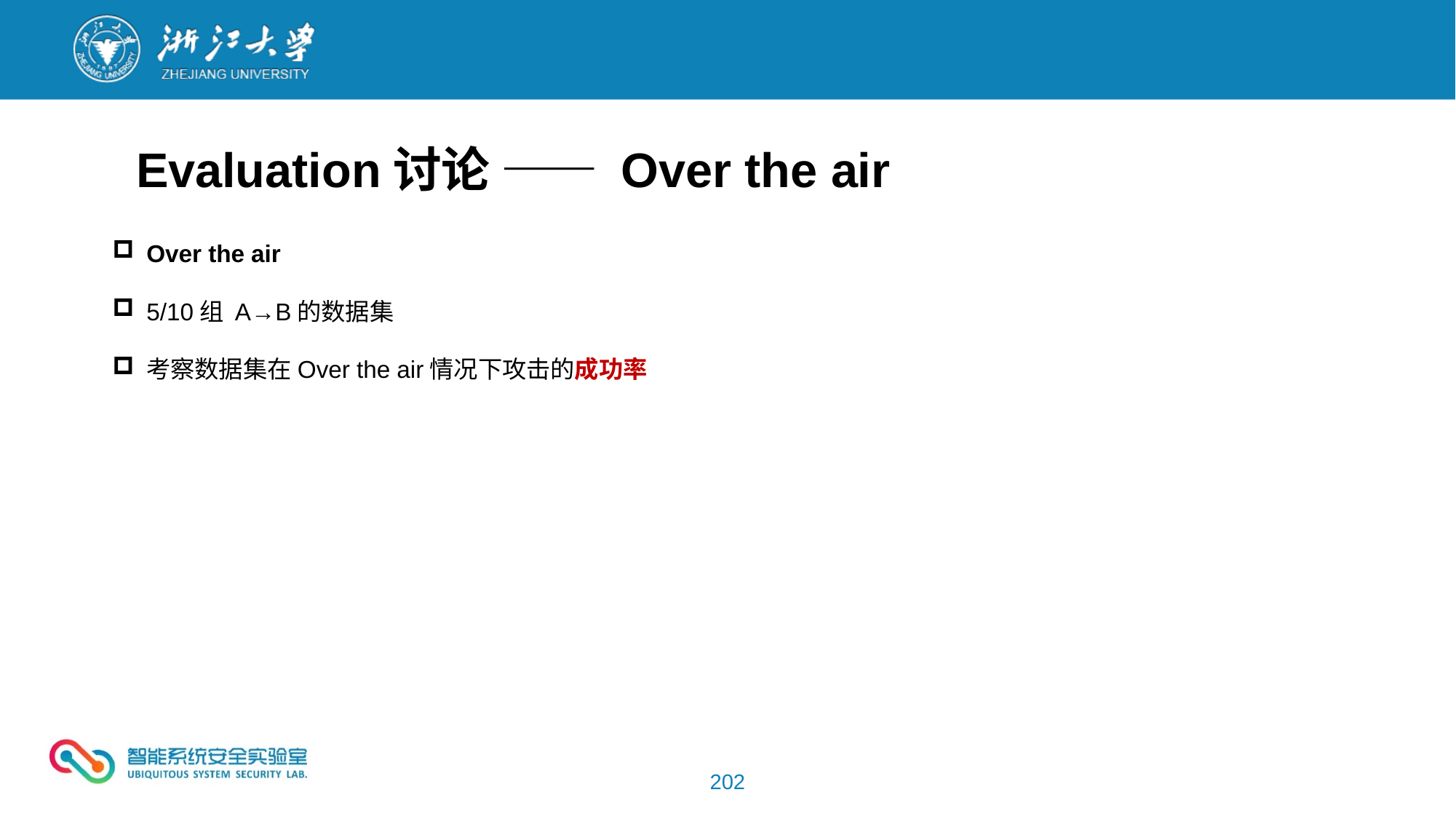

Evaluation讨论 —— Over the air
Over the air
5/10组 A→B的数据集
考察数据集在Over the air情况下攻击的成功率